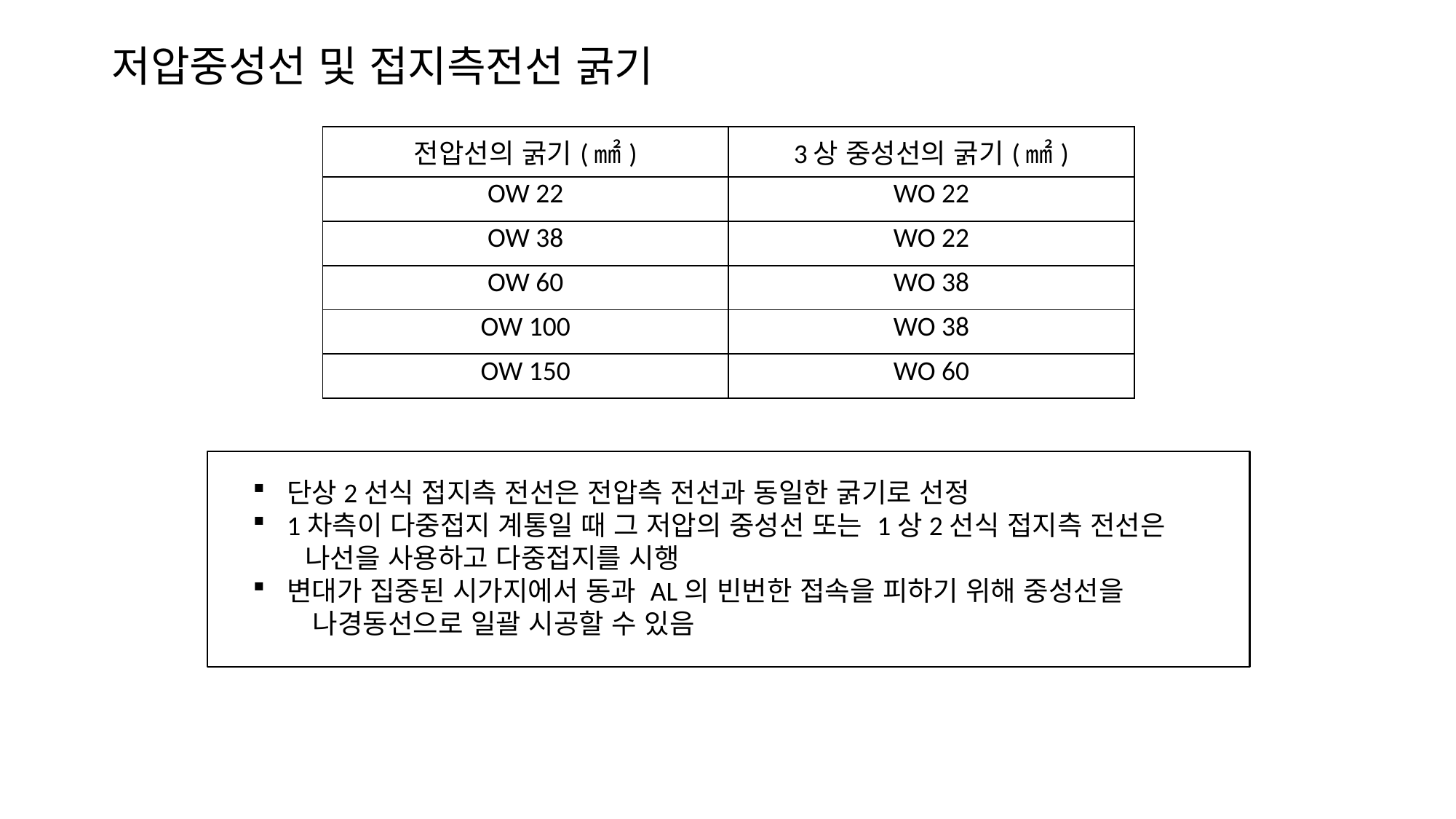

# 저압중성선 및 접지측전선 굵기
| 전압선의 굵기(㎟) | 3상 중성선의 굵기(㎟) |
| --- | --- |
| OW 22 | WO 22 |
| OW 38 | WO 22 |
| OW 60 | WO 38 |
| OW 100 | WO 38 |
| OW 150 | WO 60 |

단상2선식 접지측 전선은 전압측 전선과 동일한 굵기로 선정
1차측이 다중접지 계통일 때 그 저압의 중성선 또는 1상2선식 접지측 전선은
      나선을 사용하고 다중접지를 시행
변대가 집중된 시가지에서 동과 AL의 빈번한 접속을 피하기 위해 중성선을
       나경동선으로 일괄 시공할 수 있음